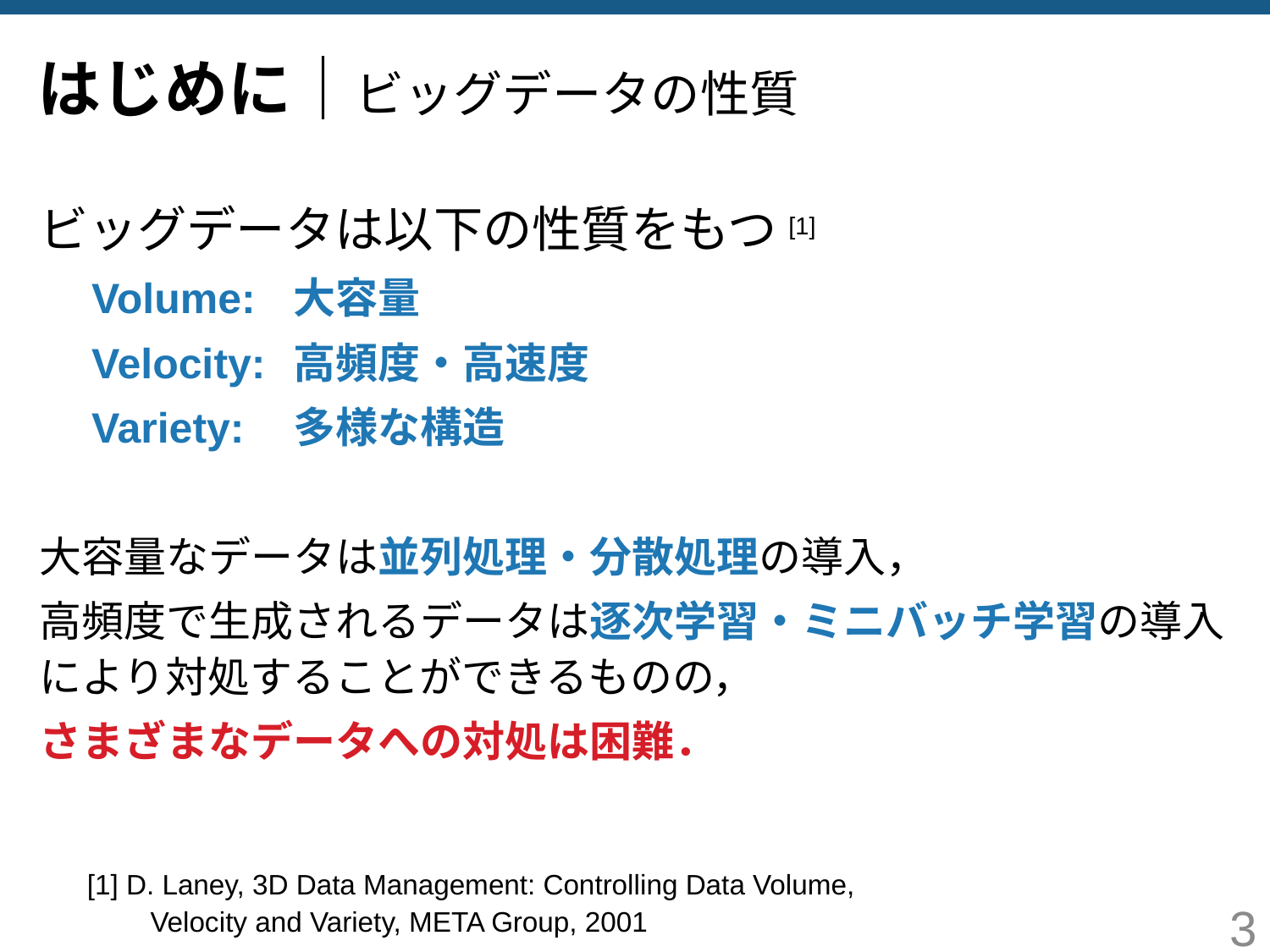

# はじめに｜ビッグデータの性質
ビッグデータは以下の性質をもつ[1]
　Volume:	大容量
　Velocity:	高頻度・高速度
　Variety:	多様な構造

大容量なデータは並列処理・分散処理の導入，
高頻度で生成されるデータは逐次学習・ミニバッチ学習の導入により対処することができるものの，
さまざまなデータへの対処は困難．
[1] D. Laney, 3D Data Management: Controlling Data Volume,
　　Velocity and Variety, META Group, 2001
3